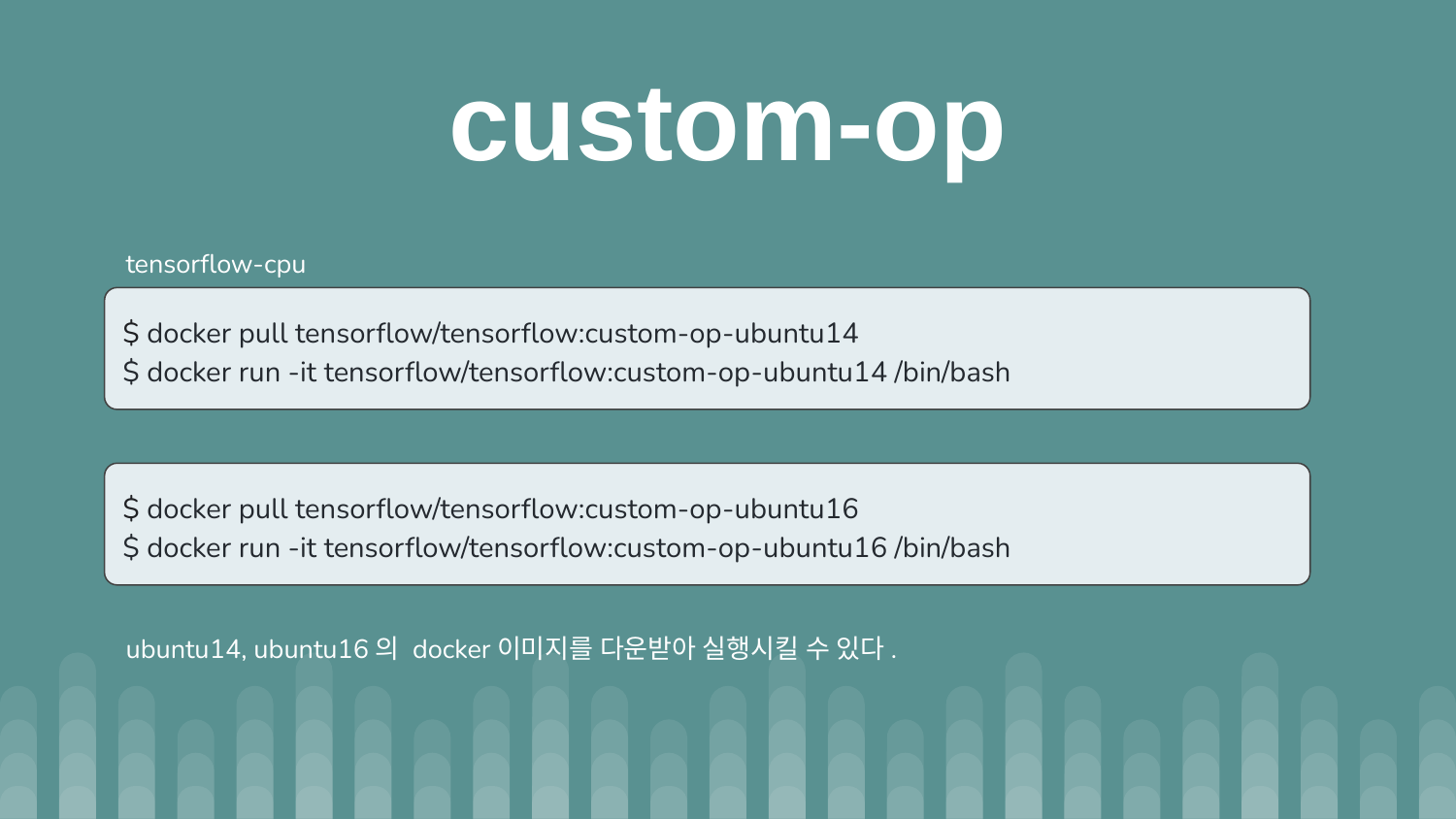

# custom-op
 tensorflow-cpu

$ docker pull tensorflow/tensorflow:custom-op-ubuntu14
$ docker run -it tensorflow/tensorflow:custom-op-ubuntu14 /bin/bash
$ docker pull tensorflow/tensorflow:custom-op-ubuntu16
$ docker run -it tensorflow/tensorflow:custom-op-ubuntu16 /bin/bash
 ubuntu14, ubuntu16의 docker이미지를 다운받아 실행시킬 수 있다.